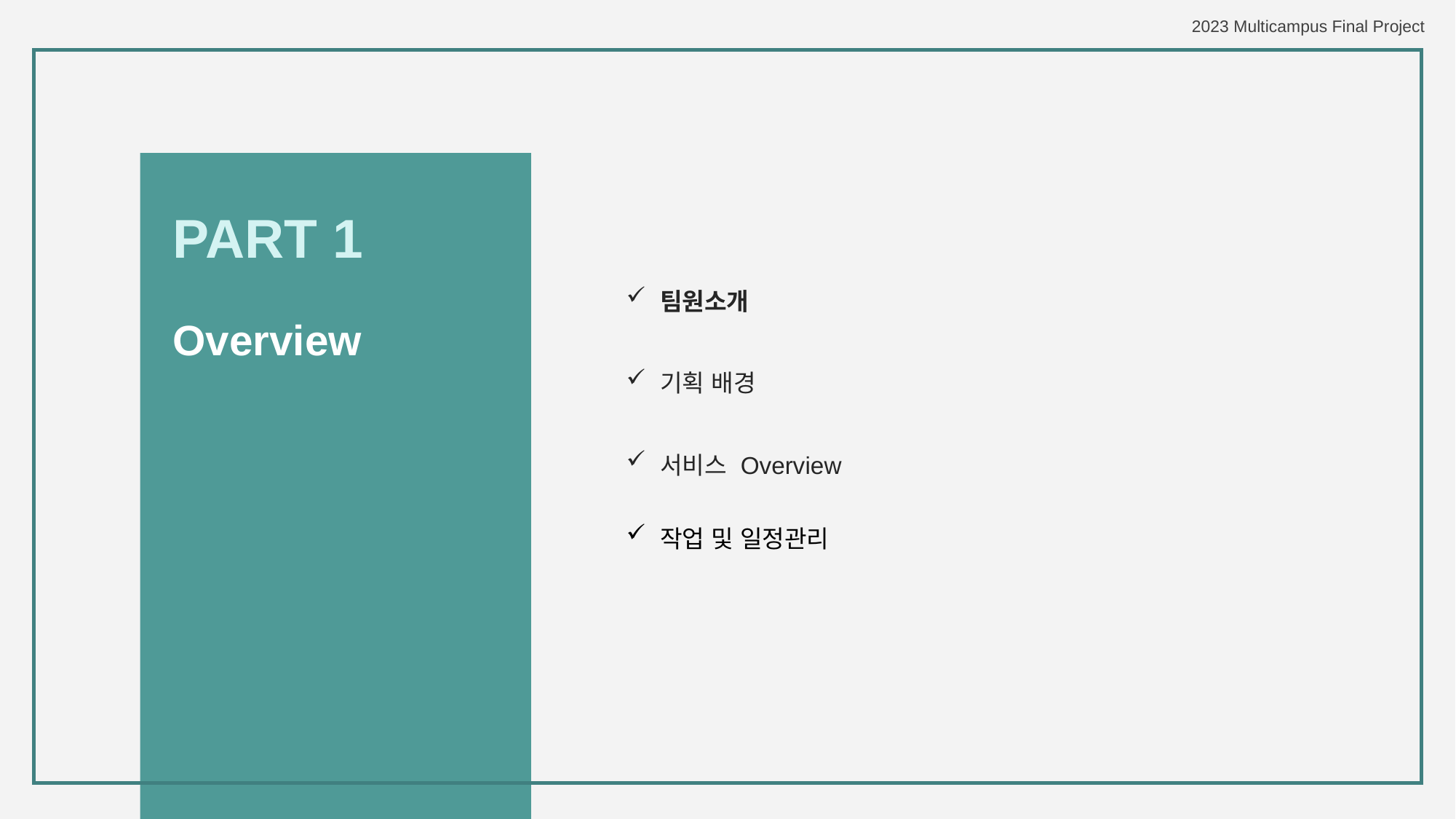

PART 1
| 팀원소개 |  |
| --- | --- |
| 기획 배경 |  |
| 서비스 Overview |  |
| 작업 및 일정관리 |  |
Overview